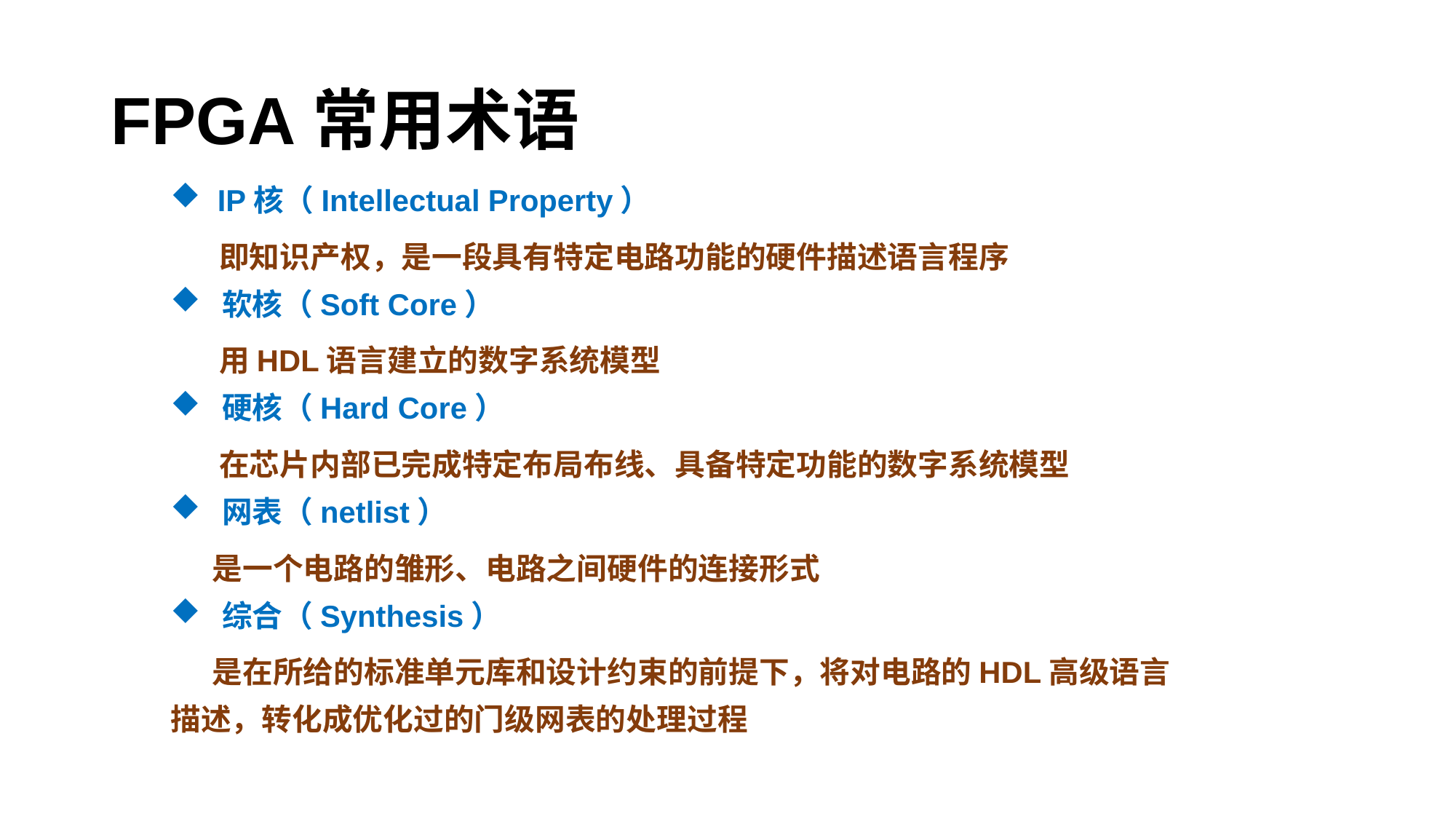

# FPGA常用术语
  IP核（Intellectual Property）
      即知识产权，是一段具有特定电路功能的硬件描述语言程序
  软核（Soft Core）
      用HDL语言建立的数字系统模型
  硬核（Hard Core）
      在芯片内部已完成特定布局布线、具备特定功能的数字系统模型
  网表（netlist）
     是一个电路的雏形、电路之间硬件的连接形式
  综合（Synthesis）
     是在所给的标准单元库和设计约束的前提下，将对电路的HDL高级语言描述，转化成优化过的门级网表的处理过程